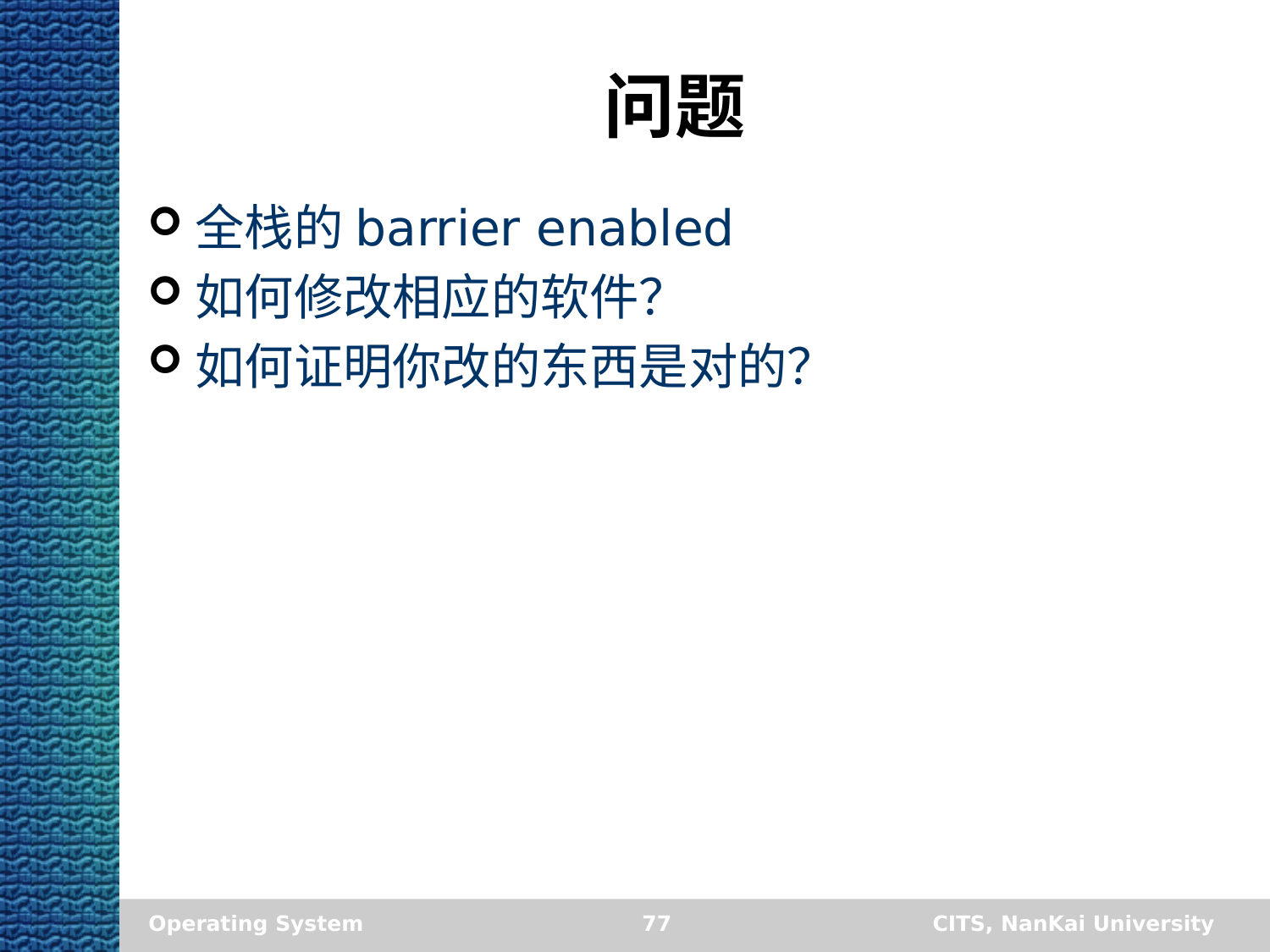

# 问题
全栈的barrier enabled
如何修改相应的软件？
如何证明你改的东西是对的？
Operating System
77
CITS, NanKai University